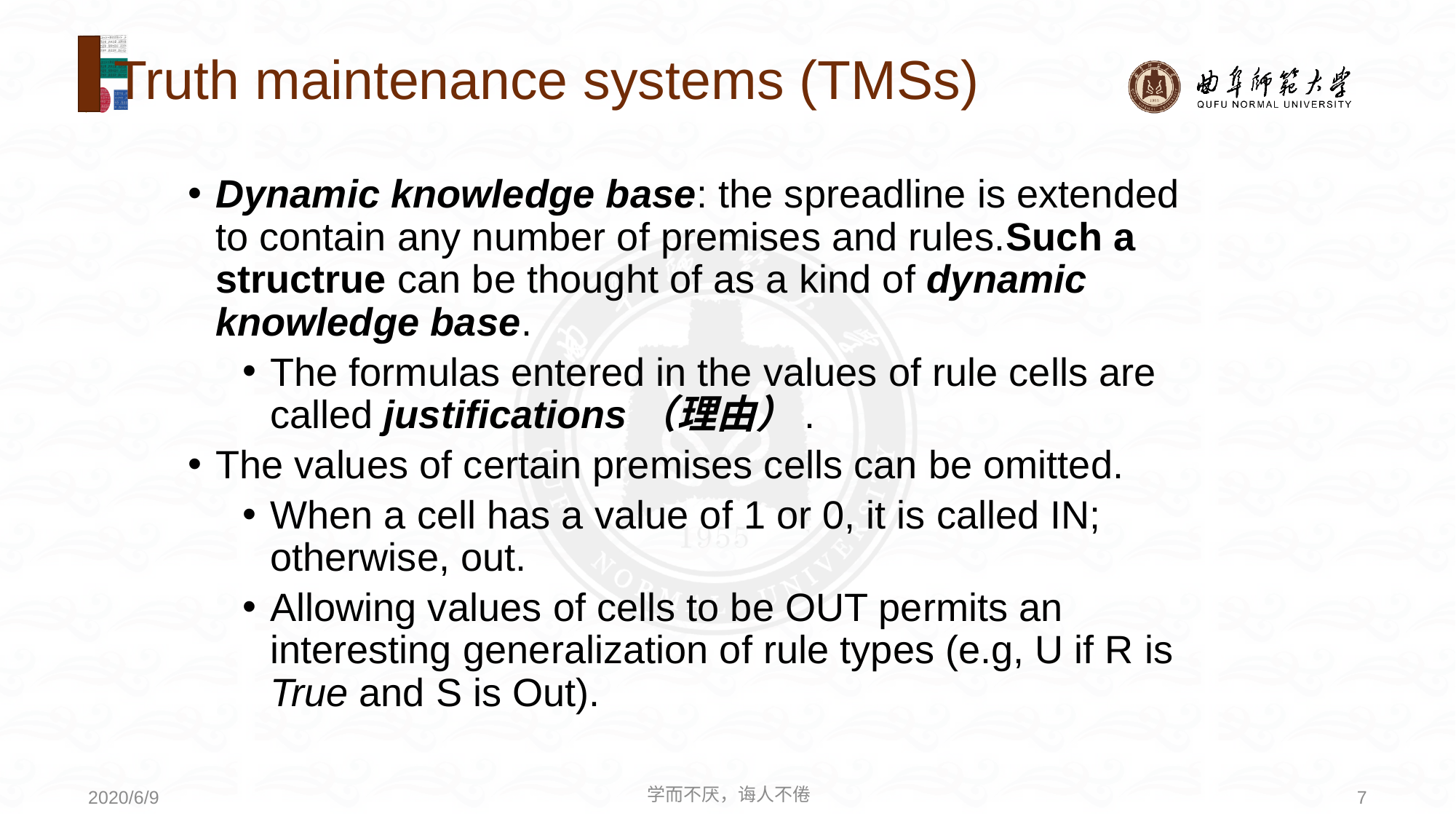

# Truth maintenance systems (TMSs)
Dynamic knowledge base: the spreadline is extended to contain any number of premises and rules.Such a structrue can be thought of as a kind of dynamic knowledge base.
The formulas entered in the values of rule cells are called justifications（理由）.
The values of certain premises cells can be omitted.
When a cell has a value of 1 or 0, it is called IN; otherwise, out.
Allowing values of cells to be OUT permits an interesting generalization of rule types (e.g, U if R is True and S is Out).
学而不厌，诲人不倦
7
2020/6/9